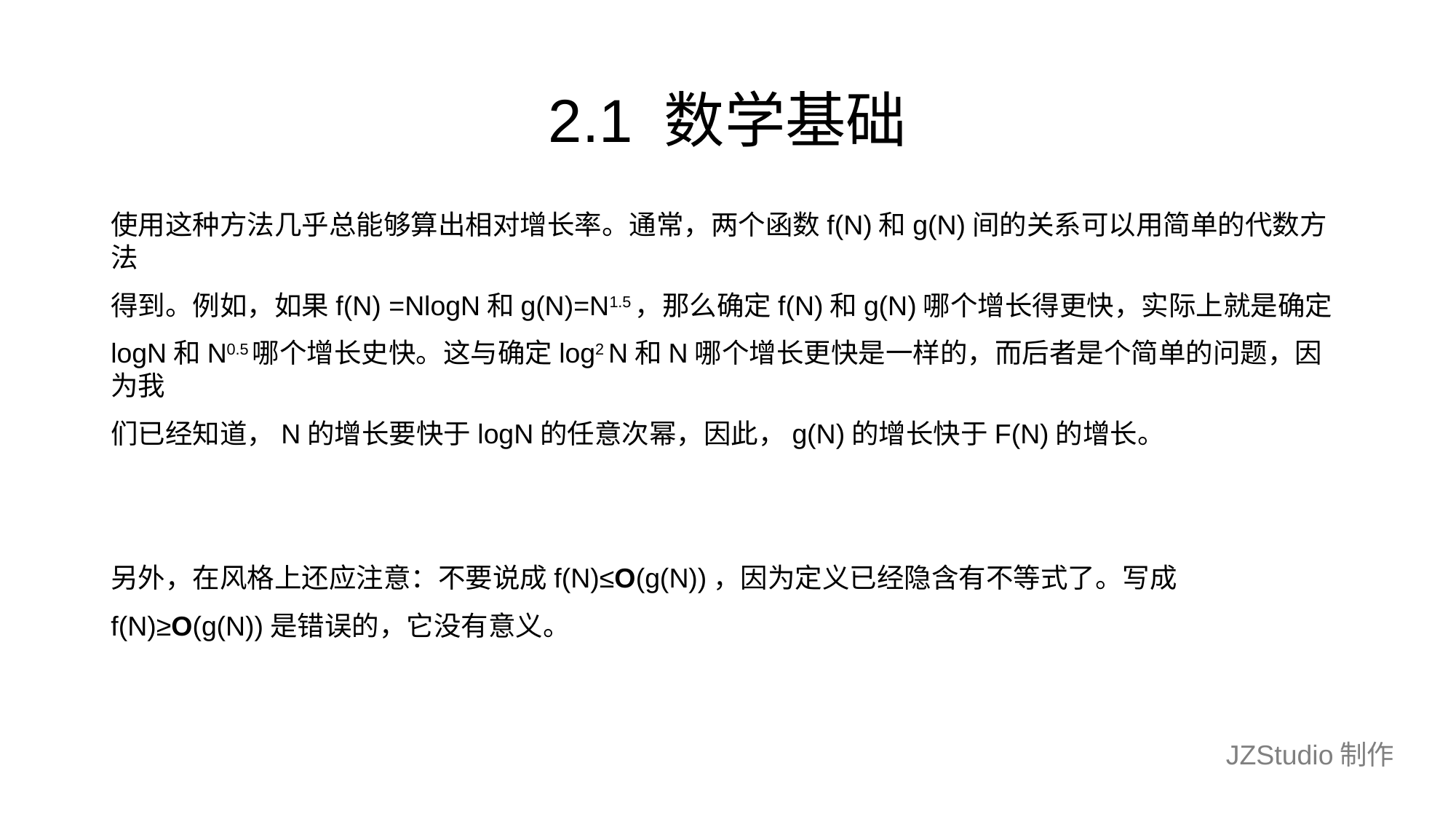

# 2.1 数学基础
使用这种方法几乎总能够算出相对增长率。通常，两个函数f(N)和g(N)间的关系可以用简单的代数方法
得到。例如，如果f(N) =NlogN和g(N)=N1.5，那么确定f(N)和g(N)哪个增长得更快，实际上就是确定
logN和N0.5哪个增长史快。这与确定log2 N和N哪个增长更快是一样的，而后者是个简单的问题，因为我
们已经知道，N的增长要快于logN的任意次幂，因此，g(N)的增长快于F(N)的增长。

另外，在风格上还应注意：不要说成f(N)≤O(g(N))，因为定义已经隐含有不等式了。写成
f(N)≥O(g(N))是错误的，它没有意义。